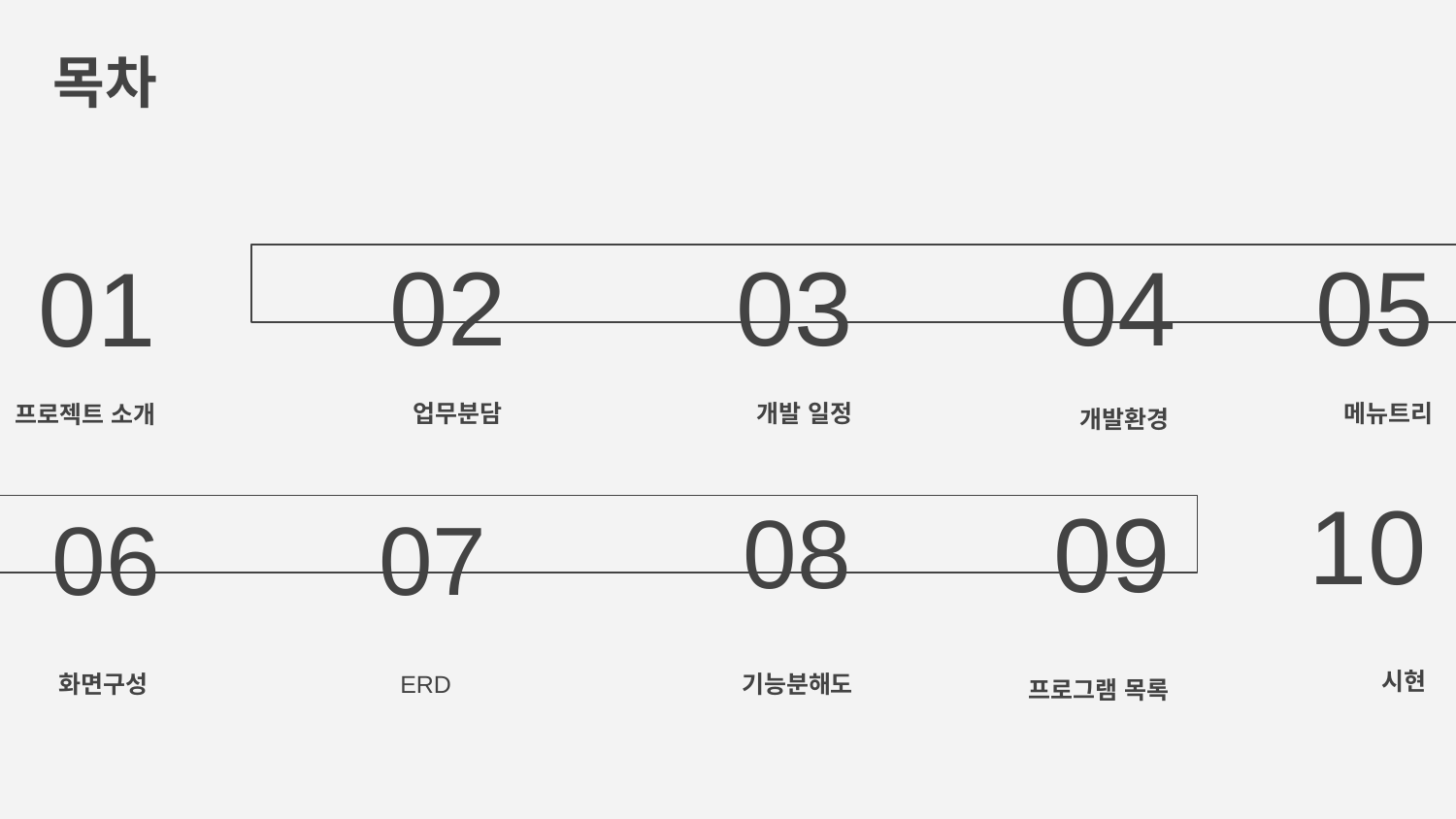

목차
04
02
05
03
01
개발환경
업무분담
메뉴트리
개발 일정
# 프로젝트 소개
10
09
08
06
07
프로그램 목록
시현
ERD
기능분해도
화면구성